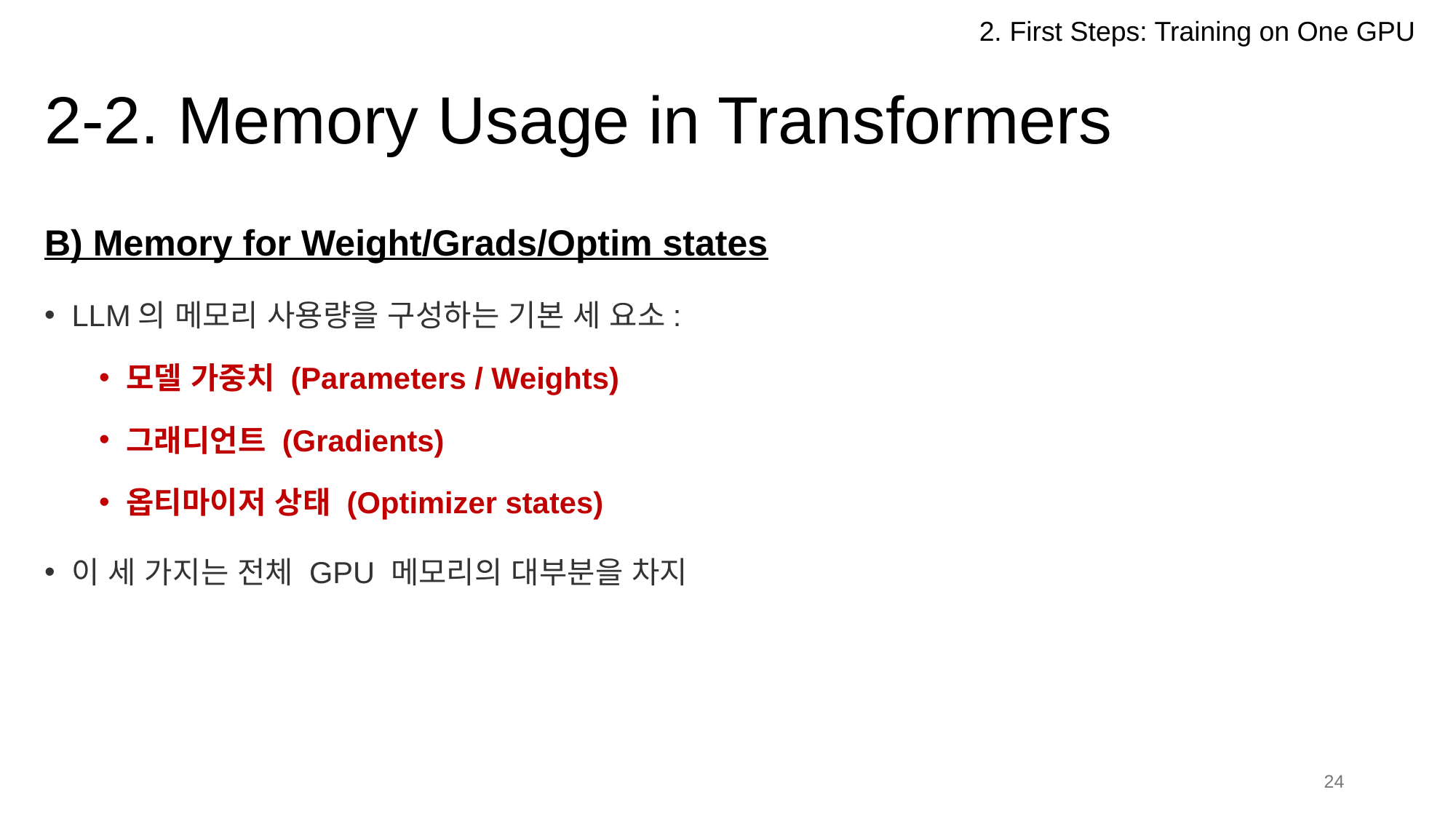

2. First Steps: Training on One GPU
# 2-2. Memory Usage in Transformers
B) Memory for Weight/Grads/Optim states
LLM의 메모리 사용량을 구성하는 기본 세 요소:
모델 가중치 (Parameters / Weights)
그래디언트 (Gradients)
옵티마이저 상태 (Optimizer states)
이 세 가지는 전체 GPU 메모리의 대부분을 차지
24